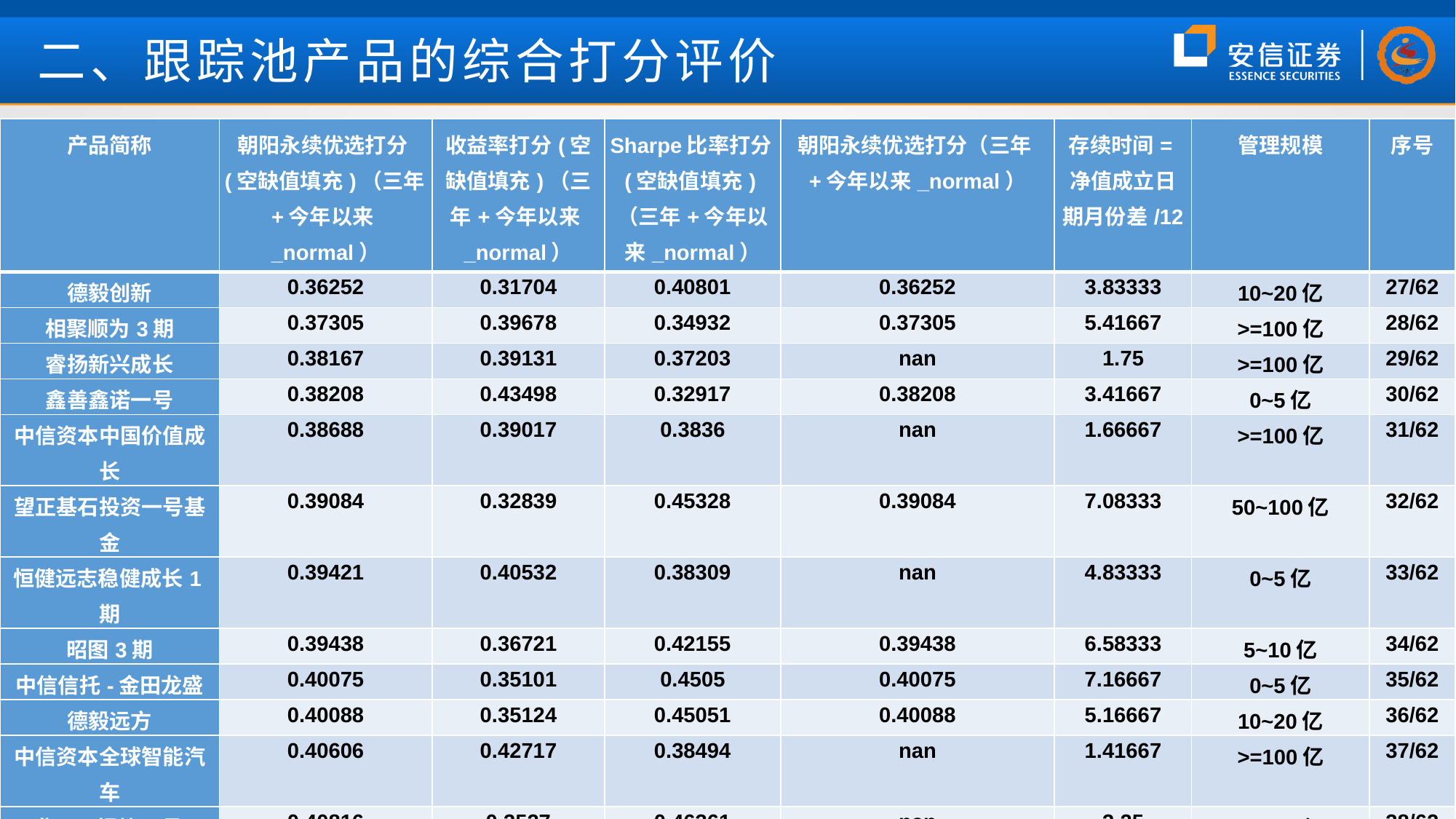

二、跟踪池产品的综合打分评价
| 产品简称 | 朝阳永续优选打分(空缺值填充)（三年+今年以来\_normal） | 收益率打分(空缺值填充)（三年+今年以来\_normal） | Sharpe比率打分(空缺值填充)（三年+今年以来\_normal） | 朝阳永续优选打分（三年+今年以来\_normal） | 存续时间=净值成立日期月份差/12 | 管理规模 | 序号 |
| --- | --- | --- | --- | --- | --- | --- | --- |
| 德毅创新 | 0.36252 | 0.31704 | 0.40801 | 0.36252 | 3.83333 | 10~20亿 | 27/62 |
| 相聚顺为3期 | 0.37305 | 0.39678 | 0.34932 | 0.37305 | 5.41667 | >=100亿 | 28/62 |
| 睿扬新兴成长 | 0.38167 | 0.39131 | 0.37203 | nan | 1.75 | >=100亿 | 29/62 |
| 鑫善鑫诺一号 | 0.38208 | 0.43498 | 0.32917 | 0.38208 | 3.41667 | 0~5亿 | 30/62 |
| 中信资本中国价值成长 | 0.38688 | 0.39017 | 0.3836 | nan | 1.66667 | >=100亿 | 31/62 |
| 望正基石投资一号基金 | 0.39084 | 0.32839 | 0.45328 | 0.39084 | 7.08333 | 50~100亿 | 32/62 |
| 恒健远志稳健成长1期 | 0.39421 | 0.40532 | 0.38309 | nan | 4.83333 | 0~5亿 | 33/62 |
| 昭图3期 | 0.39438 | 0.36721 | 0.42155 | 0.39438 | 6.58333 | 5~10亿 | 34/62 |
| 中信信托-金田龙盛 | 0.40075 | 0.35101 | 0.4505 | 0.40075 | 7.16667 | 0~5亿 | 35/62 |
| 德毅远方 | 0.40088 | 0.35124 | 0.45051 | 0.40088 | 5.16667 | 10~20亿 | 36/62 |
| 中信资本全球智能汽车 | 0.40606 | 0.42717 | 0.38494 | nan | 1.41667 | >=100亿 | 37/62 |
| 集元-煜烽1号 | 0.40816 | 0.3527 | 0.46361 | nan | 3.25 | 10~20亿 | 38/62 |
| 申九积极进取1号 | 0.40838 | 0.37988 | 0.43687 | 0.40838 | 5.75 | 10~20亿 | 39/62 |
| 鸿涵成长一期 | 0.4115 | 0.3839 | 0.43911 | 0.4115 | 6.5 | 0~5亿 | 40/62 |